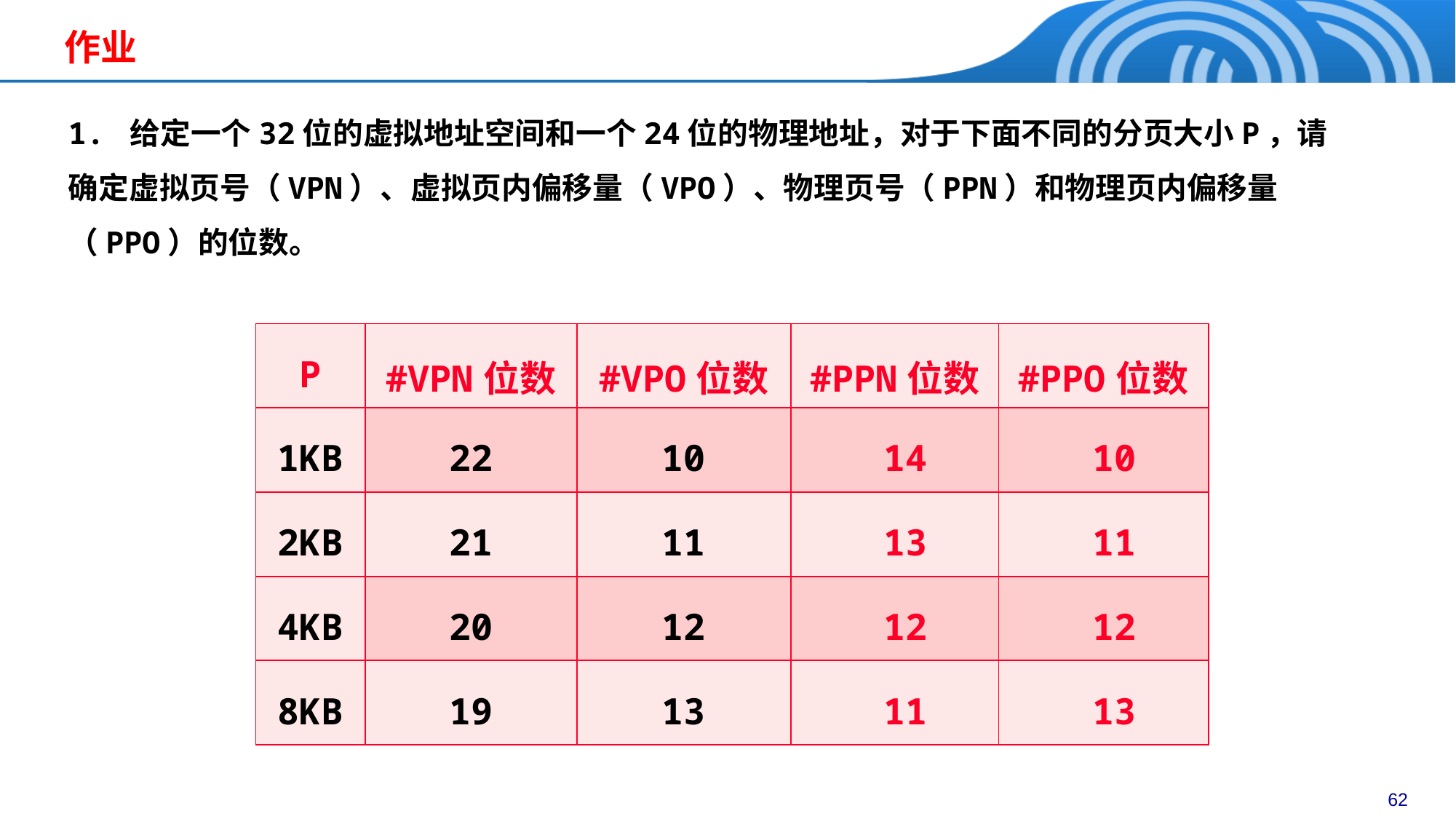

# 作业
1. 给定一个32位的虚拟地址空间和一个24位的物理地址，对于下面不同的分页大小P，请确定虚拟页号（VPN）、虚拟页内偏移量（VPO）、物理页号（PPN）和物理页内偏移量（PPO）的位数。
| P | #VPN位数 | #VPO位数 | #PPN位数 | #PPO位数 |
| --- | --- | --- | --- | --- |
| 1KB | 22 | 10 | 14 | 10 |
| 2KB | 21 | 11 | 13 | 11 |
| 4KB | 20 | 12 | 12 | 12 |
| 8KB | 19 | 13 | 11 | 13 |
| P | #VPN位数 | #VPO位数 | #PPN位数 | #PPO位数 |
| --- | --- | --- | --- | --- |
| 1KB | 22 | 10 |  |  |
| 2KB | 21 | 11 |  |  |
| 4KB | 20 | 12 |  |  |
| 8KB | 19 | 13 |  |  |